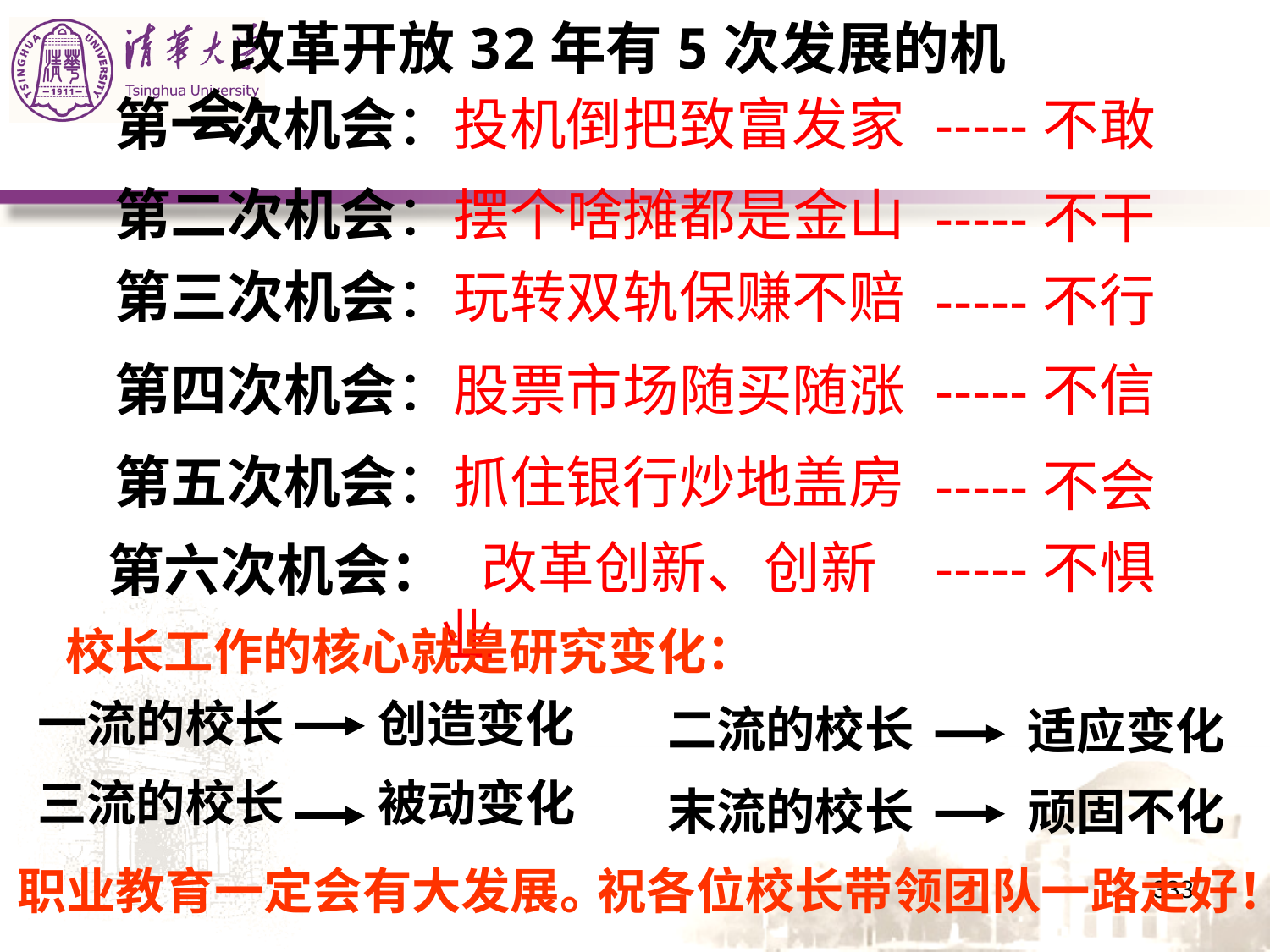

改革开放32年有5次发展的机会：
第一次机会：投机倒把致富发家
-----不敢
第二次机会：摆个啥摊都是金山
-----不干
第三次机会：玩转双轨保赚不赔
-----不行
第四次机会：股票市场随买随涨
-----不信
第五次机会：抓住银行炒地盖房
-----不会
改革创新、创新业
-----不惧
第六次机会：
校长工作的核心就是研究变化：
一流的校长
创造变化
二流的校长
适应变化

三流的校长
被动变化
末流的校长
顽固不化

职业教育一定会有大发展。
祝各位校长带领团队一路走好！
333